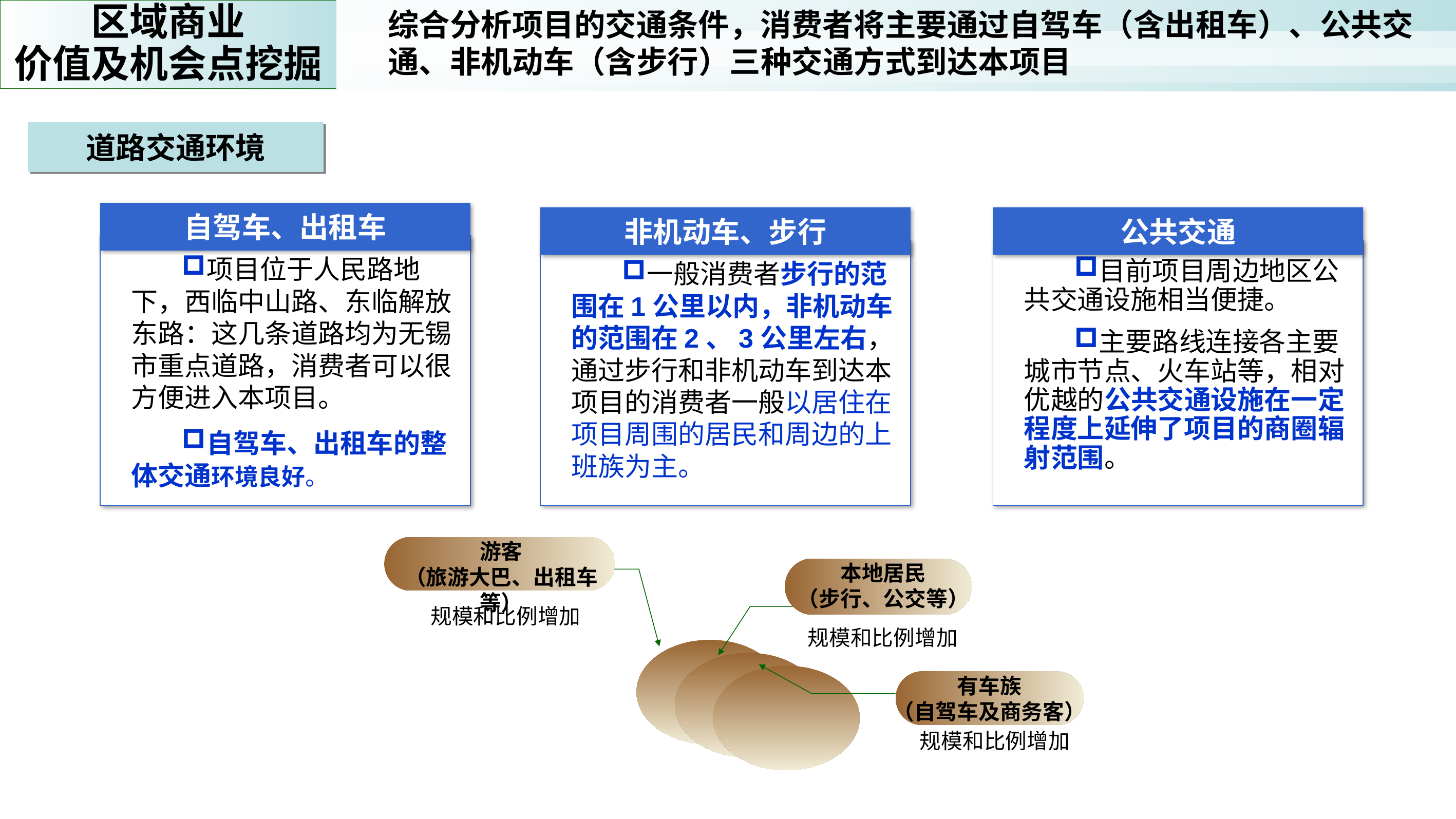

区域商业
价值及机会点挖掘
综合分析项目的交通条件，消费者将主要通过自驾车（含出租车）、公共交通、非机动车（含步行）三种交通方式到达本项目
道路交通环境
自驾车、出租车
非机动车、步行
公共交通
项目位于人民路地下，西临中山路、东临解放东路：这几条道路均为无锡市重点道路，消费者可以很方便进入本项目。
自驾车、出租车的整体交通环境良好。
一般消费者步行的范围在1公里以内，非机动车的范围在2、3公里左右，通过步行和非机动车到达本项目的消费者一般以居住在项目周围的居民和周边的上班族为主。
目前项目周边地区公共交通设施相当便捷。
主要路线连接各主要城市节点、火车站等，相对优越的公共交通设施在一定程度上延伸了项目的商圈辐射范围。

游客
（旅游大巴、出租车等）

本地居民
（步行、公交等）

规模和比例增加

规模和比例增加

有车族
（自驾车及商务客）

规模和比例增加